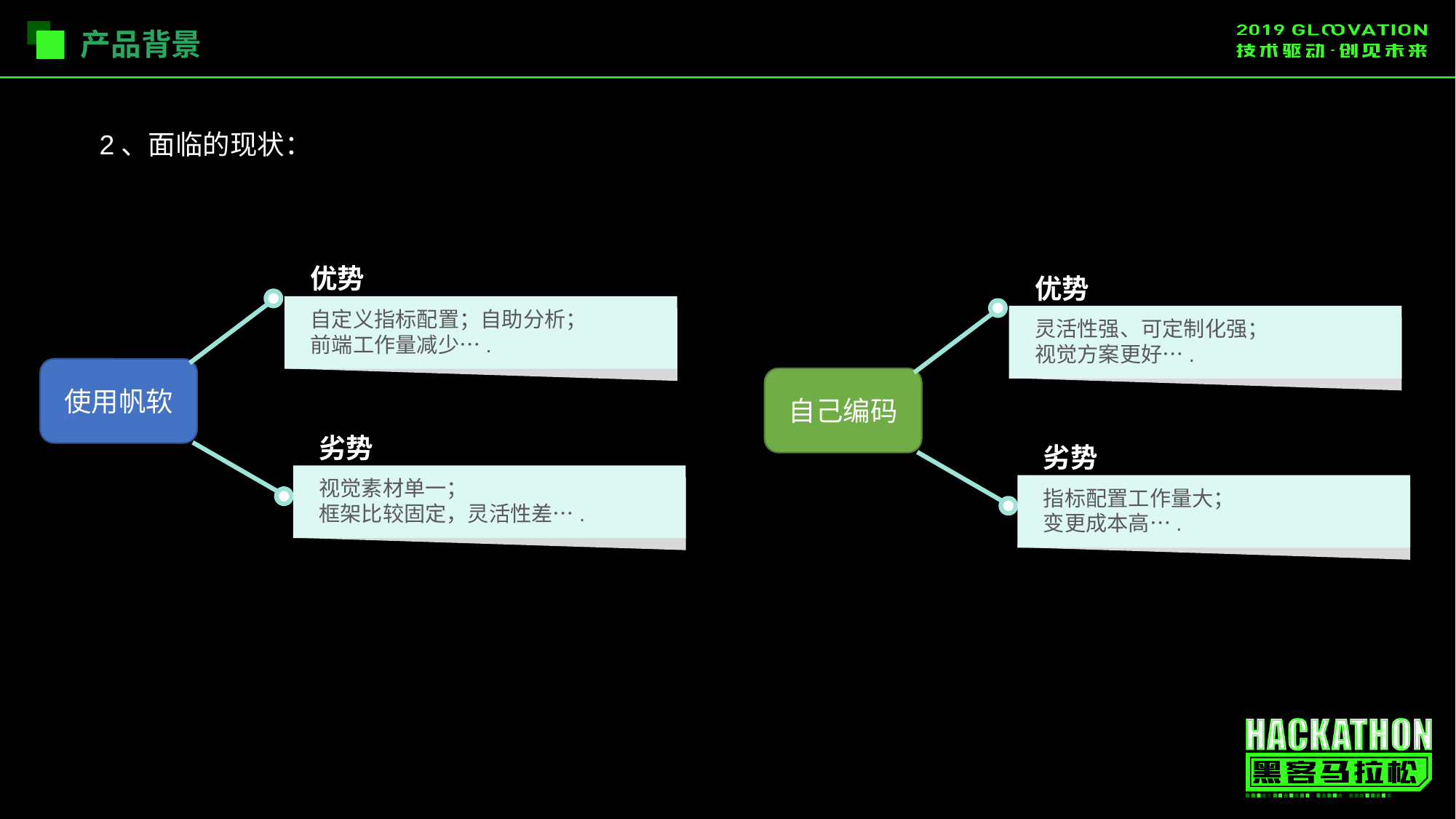

产品背景
2、面临的现状：
优势

自定义指标配置；自助分析；
前端工作量减少….

使用帆软
劣势

视觉素材单一；
框架比较固定，灵活性差….

优势

灵活性强、可定制化强；
视觉方案更好….

自己编码
劣势

指标配置工作量大；
变更成本高….